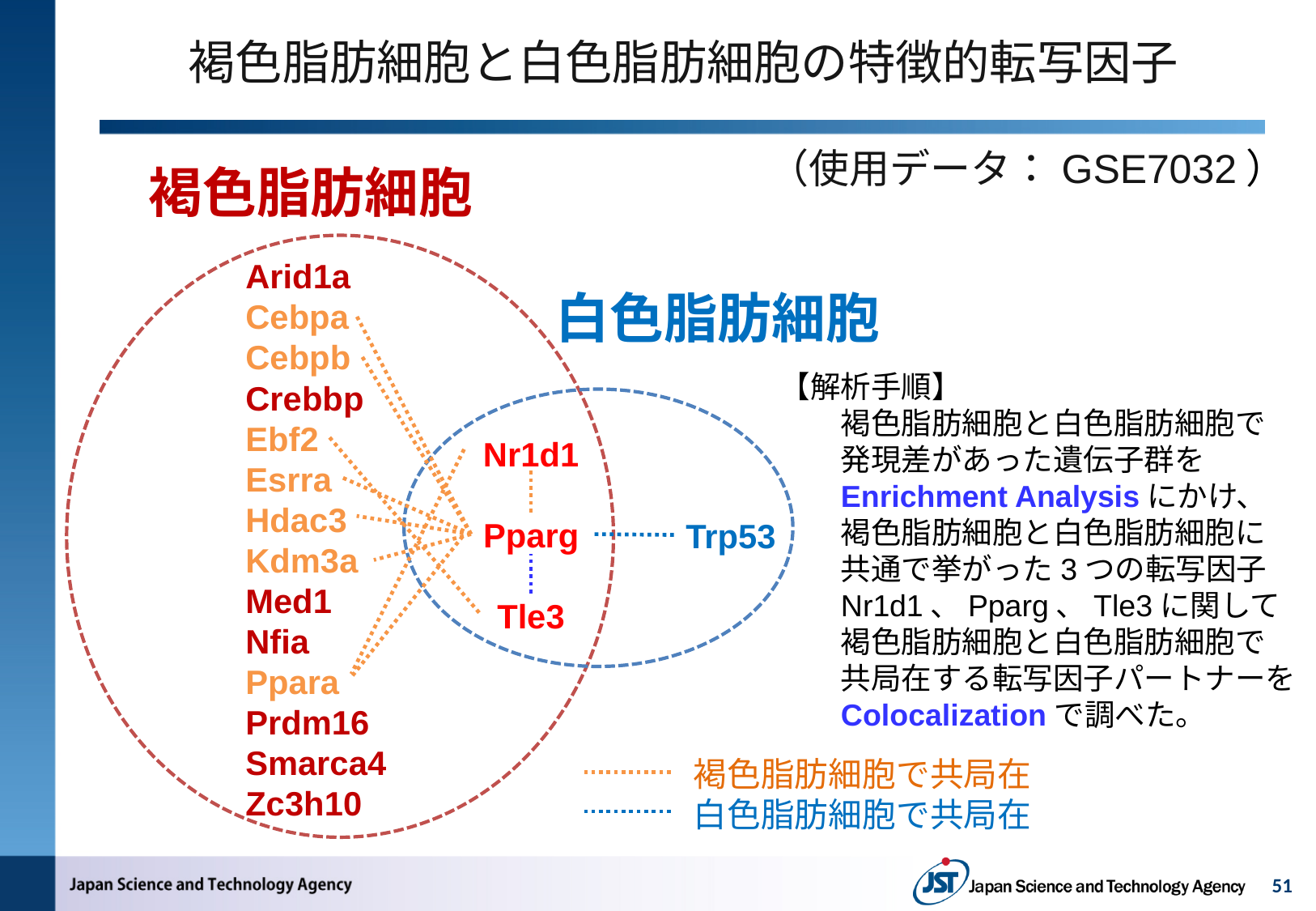

# 褐色脂肪細胞と白色脂肪細胞の特徴的転写因子
（使用データ：GSE7032）
褐色脂肪細胞

Arid1a
Cebpa
Cebpb
Crebbp
Ebf2
Esrra
Hdac3
Kdm3a
Med1
Nfia
Ppara
Prdm16
Smarca4
Zc3h10
白色脂肪細胞

Nr1d1

Pparg

Tle3
Trp53
【解析手順】
褐色脂肪細胞と白色脂肪細胞で
発現差があった遺伝子群をEnrichment Analysisにかけ、
褐色脂肪細胞と白色脂肪細胞に
共通で挙がった3つの転写因子
Nr1d1、Pparg、Tle3に関して
褐色脂肪細胞と白色脂肪細胞で
共局在する転写因子パートナーを
Colocalizationで調べた。
褐色脂肪細胞で共局在
白色脂肪細胞で共局在
51